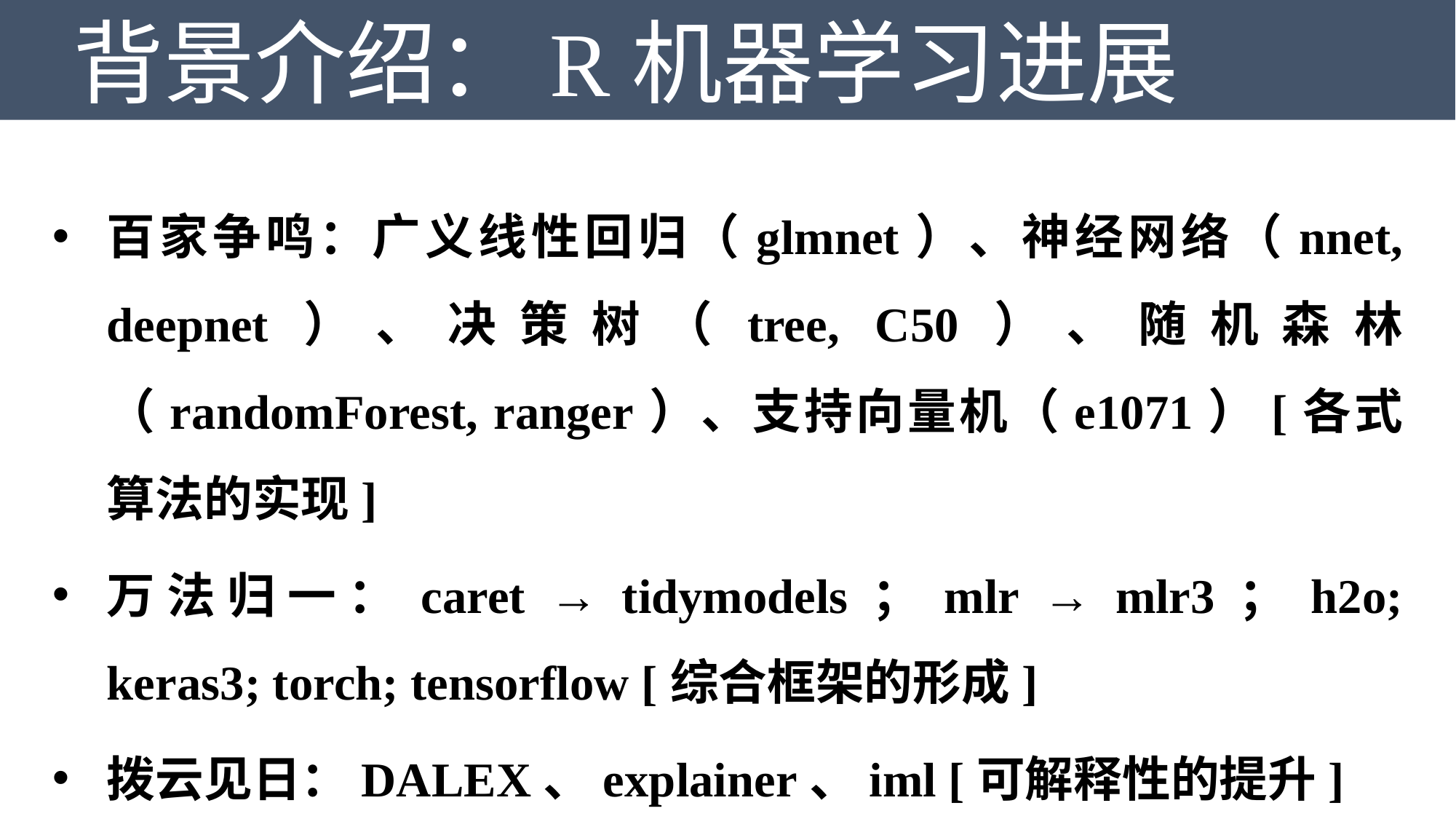

背景介绍：R机器学习进展
百家争鸣：广义线性回归（glmnet）、神经网络（nnet, deepnet）、决策树（tree, C50）、随机森林（randomForest, ranger）、支持向量机（e1071）[各式算法的实现]
万法归一：caret → tidymodels；mlr → mlr3；h2o; keras3; torch; tensorflow [综合框架的形成]
拨云见日：DALEX、explainer、iml [可解释性的提升]